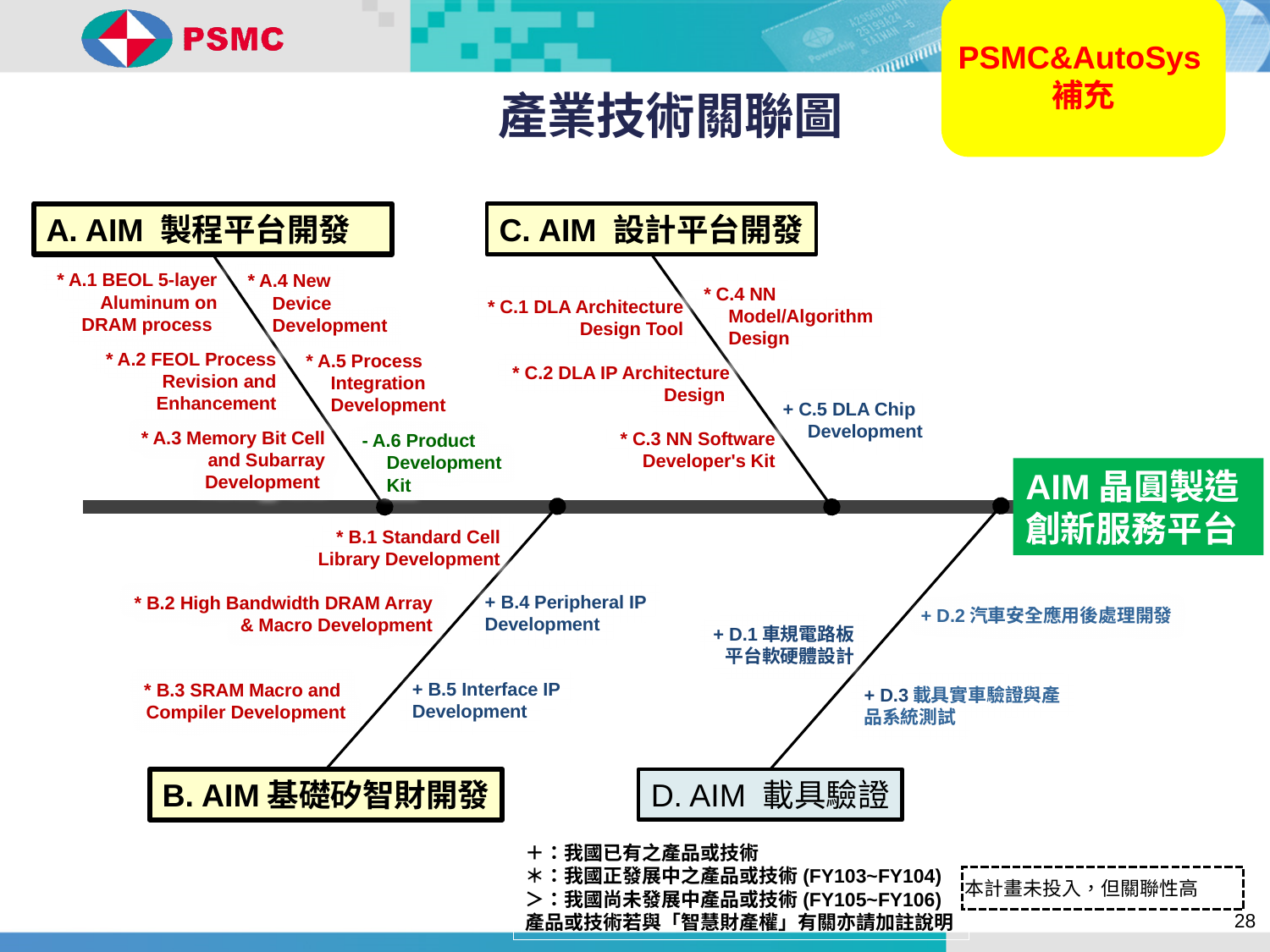

PSMC&AutoSys補充
產業技術關聯圖
A. AIM 製程平台開發
C. AIM 設計平台開發
* A.1 BEOL 5-layer
Aluminum on
DRAM process
* A.4 New
Device Development
* C.4 NN Model/Algorithm Design
* C.1 DLA Architecture Design Tool
* A.2 FEOL Process
Revision and
Enhancement
* A.5 Process Integration Development
 * C.2 DLA IP Architecture Design
+ C.5 DLA Chip Development
* C.3 NN Software Developer's Kit
* A.3 Memory Bit Cell
and Subarray
Development
- A.6 Product Development Kit
AIM晶圓製造創新服務平台
* B.1 Standard Cell Library Development
+ D.2汽車安全應用後處理開發
+ B.4 Peripheral IP Development
* B.2 High Bandwidth DRAM Array & Macro Development
+ D.1車規電路板
平台軟硬體設計
+ B.5 Interface IP
Development
* B.3 SRAM Macro and  Compiler Development
+ D.3載具實車驗證與產品系統測試
B. AIM基礎矽智財開發
D. AIM 載具驗證
＋：我國已有之產品或技術
＊：我國正發展中之產品或技術(FY103~FY104)
＞：我國尚未發展中產品或技術(FY105~FY106)
產品或技術若與「智慧財產權」有關亦請加註說明
本計畫未投入，但關聯性高
28